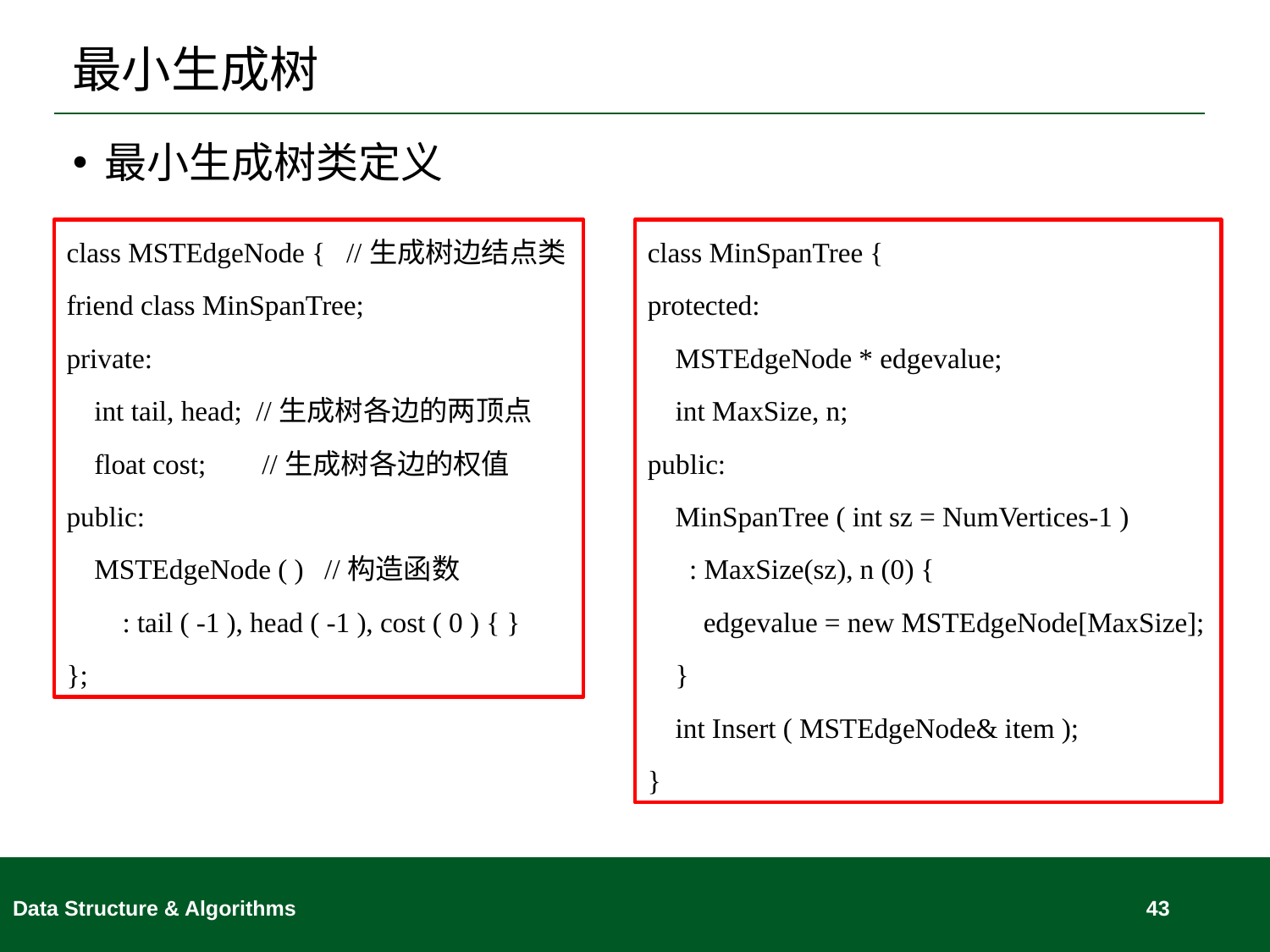

# 最小生成树
最小生成树类定义

class MSTEdgeNode {   //生成树边结点类
friend class MinSpanTree;
private:
    int tail, head;  //生成树各边的两顶点
    float cost;        //生成树各边的权值
public:
    MSTEdgeNode ( )   //构造函数
        : tail ( -1 ), head ( -1 ), cost ( 0 ) { }
};
class MinSpanTree {
protected:
    MSTEdgeNode * edgevalue;
    int MaxSize, n;
public:
    MinSpanTree ( int sz = NumVertices-1 )
      : MaxSize(sz), n (0) {
        edgevalue = new MSTEdgeNode[MaxSize];
    }
    int Insert ( MSTEdgeNode& item );
}
Data Structure & Algorithms
43